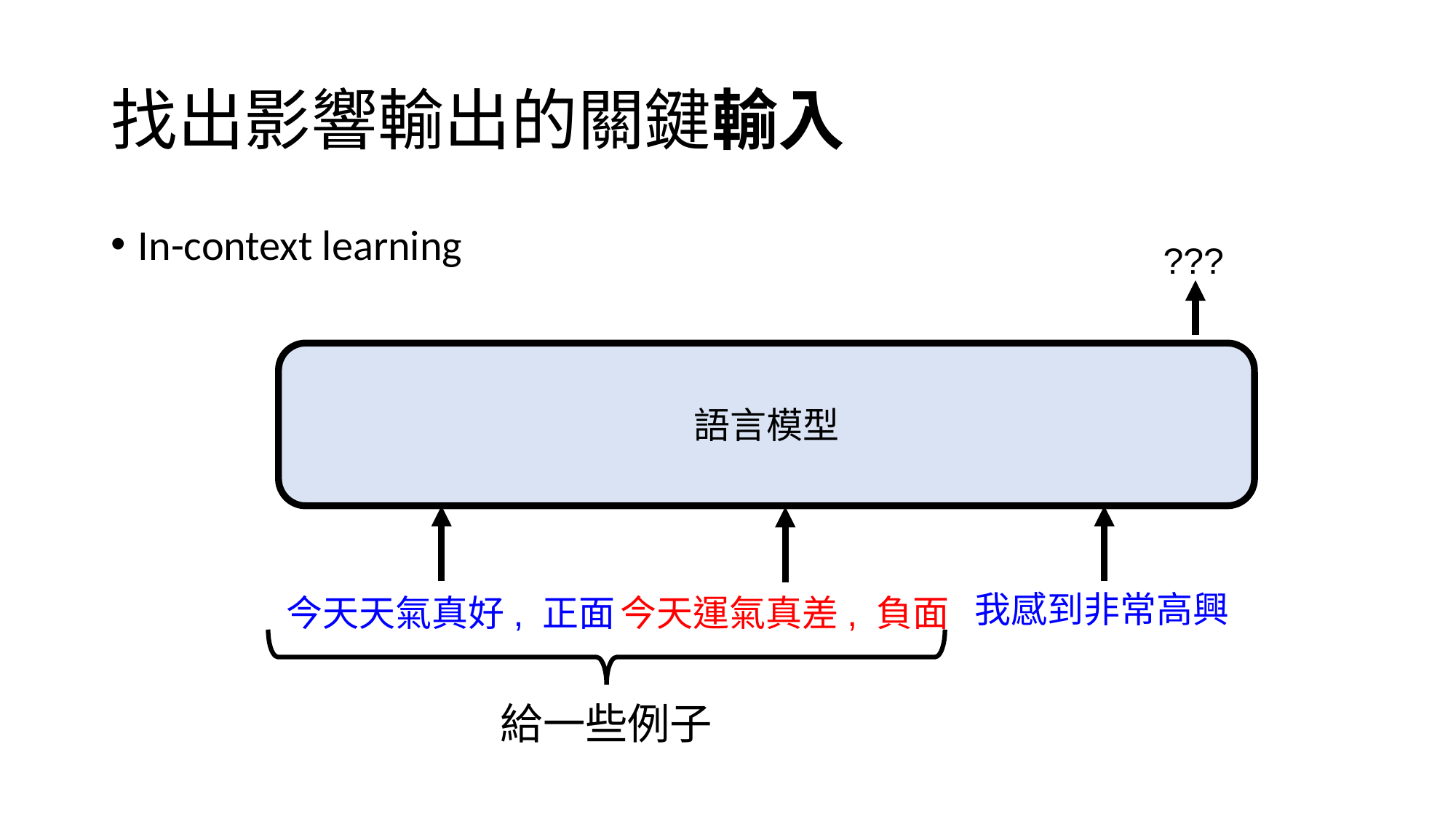

# 找出影響輸出的關鍵輸入
In-context learning
???

語言模型
我感到非常高興
今天天氣真好, 正面
今天運氣真差, 負面
給一些例子